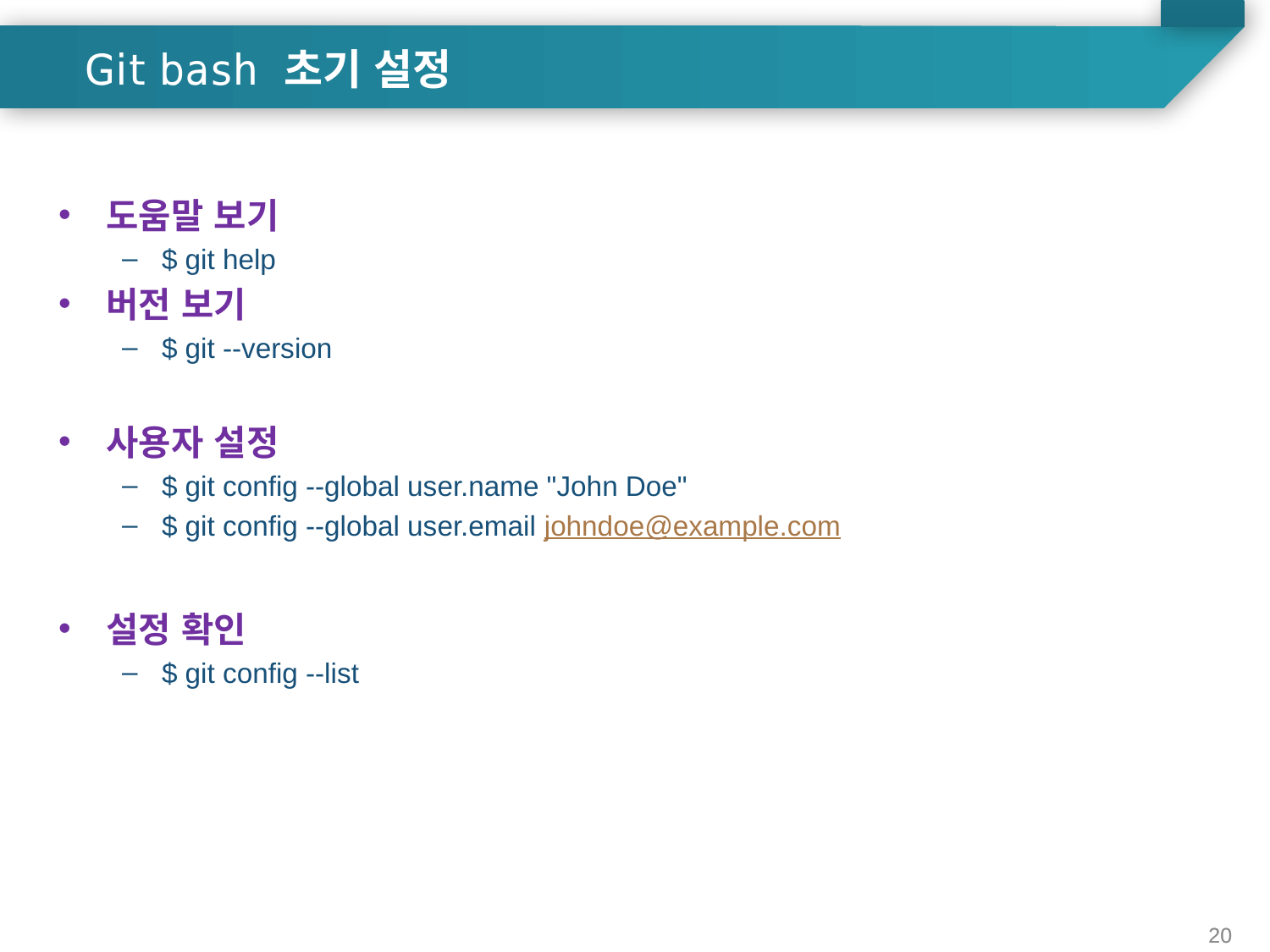

Git bash 초기 설정

도움말 보기
$ git help
버전 보기
$ git --version

사용자 설정
$ git config --global user.name "John Doe"
$ git config --global user.email johndoe@example.com

설정 확인
$ git config --list
20